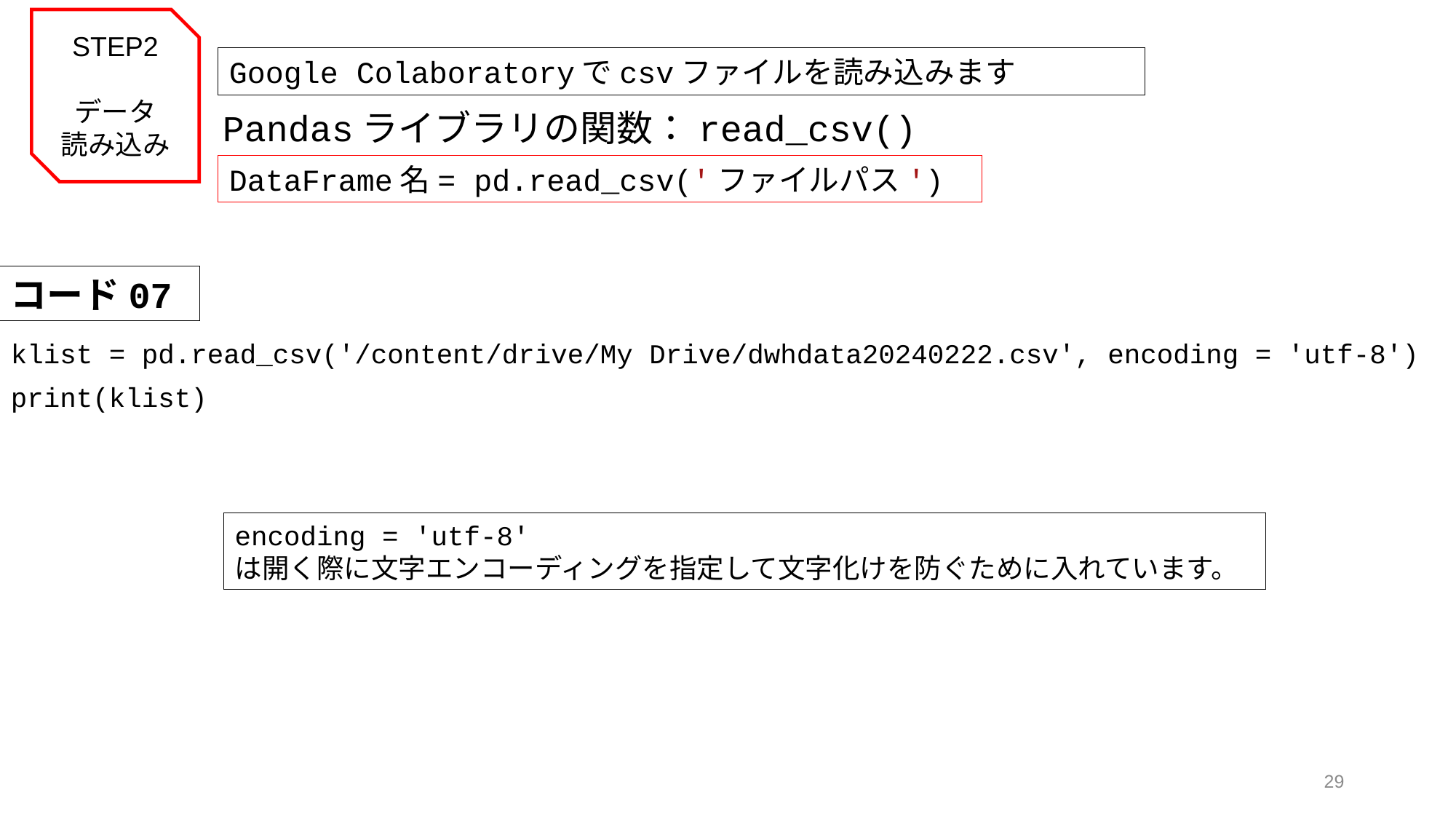

STEP2

データ
読み込み

Google Colaboratoryでcsvファイルを読み込みます
Pandasライブラリの関数：read_csv()
DataFrame名= pd.read_csv('ファイルパス')
コード07
klist = pd.read_csv('/content/drive/My Drive/dwhdata20240222.csv', encoding = 'utf-8')
print(klist)
encoding = 'utf-8'
は開く際に文字エンコーディングを指定して文字化けを防ぐために入れています。
29